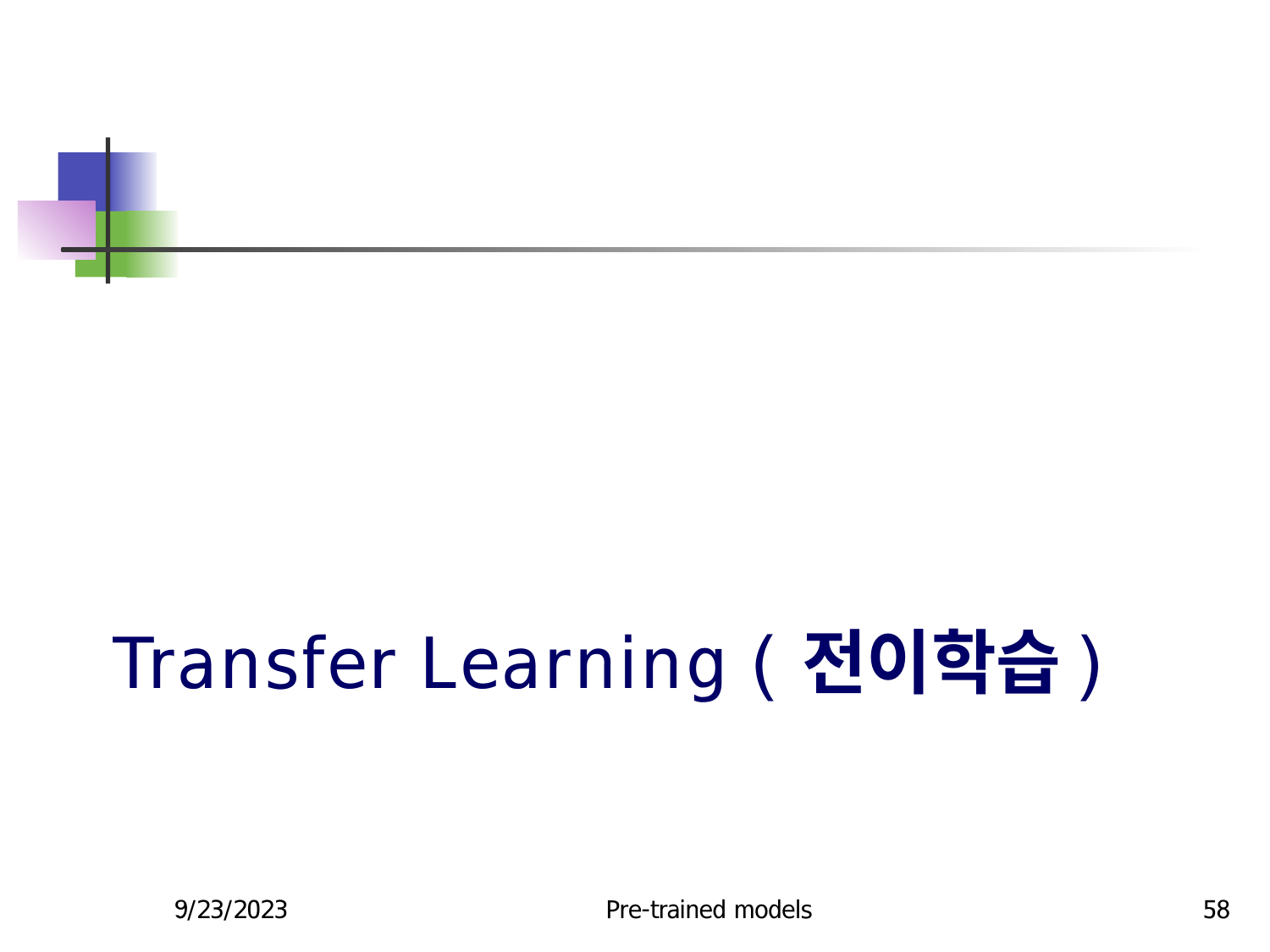

# Transfer Learning (전이학습)
9/23/2023
Pre-trained models
58